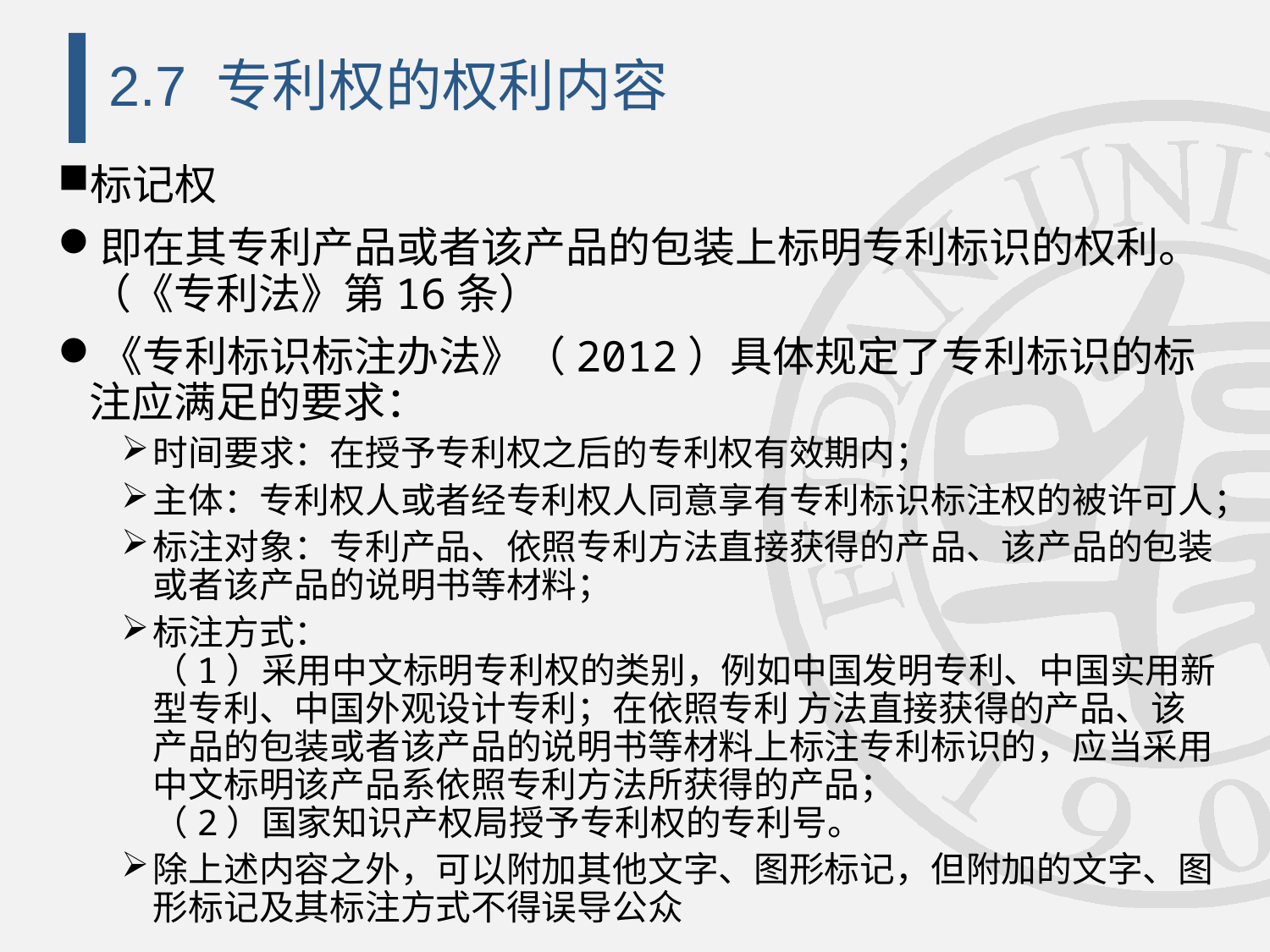

# 2.7 专利权的权利内容
标记权
即在其专利产品或者该产品的包装上标明专利标识的权利。（《专利法》第16条）
《专利标识标注办法》（2012）具体规定了专利标识的标注应满足的要求：
时间要求：在授予专利权之后的专利权有效期内；
主体：专利权人或者经专利权人同意享有专利标识标注权的被许可人；
标注对象：专利产品、依照专利方法直接获得的产品、该产品的包装或者该产品的说明书等材料；
标注方式：
（1）采用中文标明专利权的类别，例如中国发明专利、中国实用新型专利、中国外观设计专利；在依照专利 方法直接获得的产品、该产品的包装或者该产品的说明书等材料上标注专利标识的，应当采用中文标明该产品系依照专利方法所获得的产品；
（2）国家知识产权局授予专利权的专利号。
除上述内容之外，可以附加其他文字、图形标记，但附加的文字、图形标记及其标注方式不得误导公众